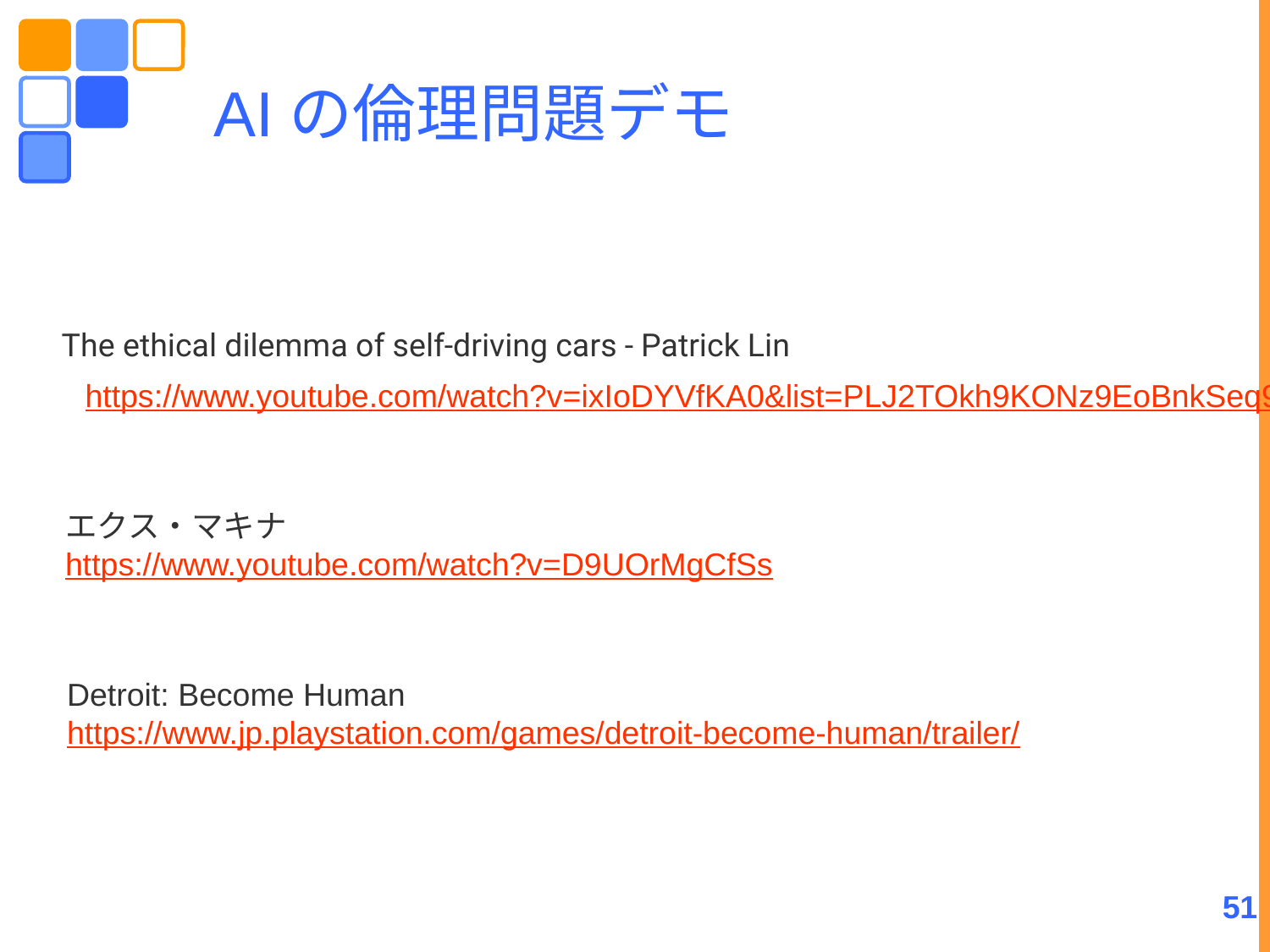

# AIの倫理問題デモ
The ethical dilemma of self-driving cars - Patrick Lin
https://www.youtube.com/watch?v=ixIoDYVfKA0&list=PLJ2TOkh9KONz9EoBnkSeq9WIVlZEk0QW2&index=2&t=0s
エクス・マキナ
https://www.youtube.com/watch?v=D9UOrMgCfSs
Detroit: Become Human
https://www.jp.playstation.com/games/detroit-become-human/trailer/